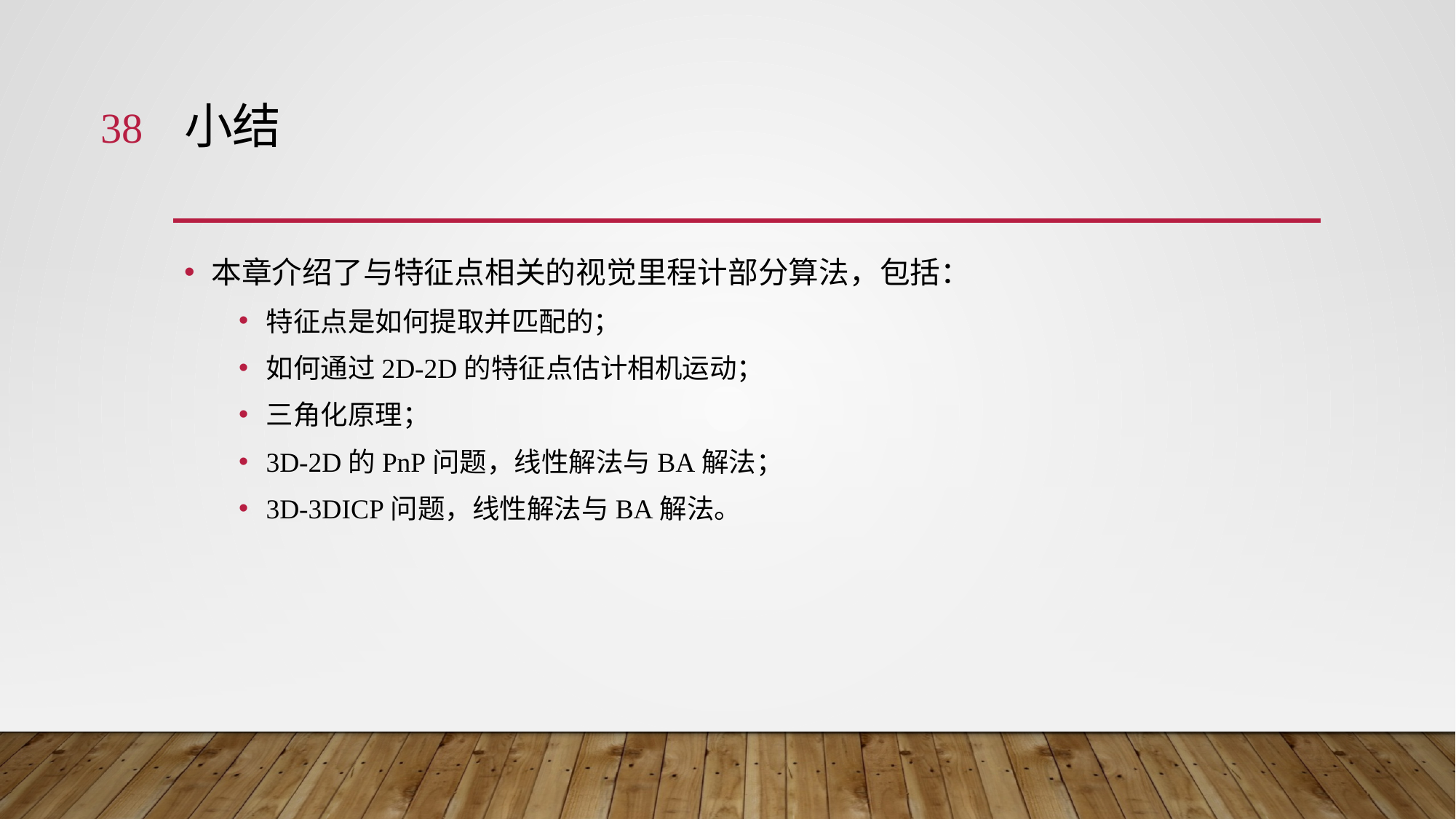

38
# 小结
本章介绍了与特征点相关的视觉里程计部分算法，包括：
特征点是如何提取并匹配的；
如何通过2D-2D的特征点估计相机运动；
三角化原理；
3D-2D的PnP问题，线性解法与BA解法；
3D-3DICP问题，线性解法与BA解法。